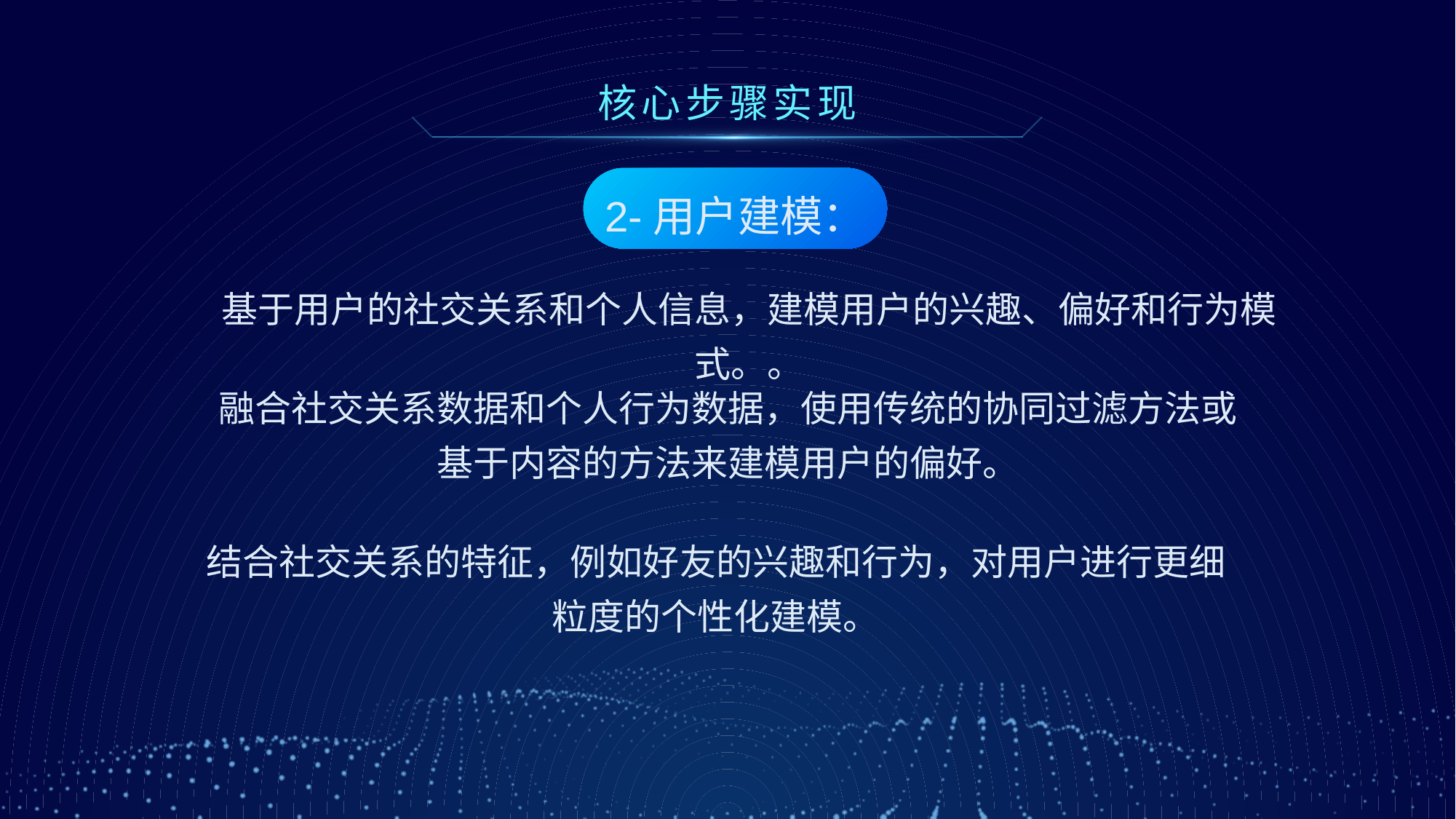

核心步骤实现
2-用户建模：
基于用户的社交关系和个人信息，建模用户的兴趣、偏好和行为模式。。
融合社交关系数据和个人行为数据，使用传统的协同过滤方法或基于内容的方法来建模用户的偏好。
结合社交关系的特征，例如好友的兴趣和行为，对用户进行更细粒度的个性化建模。